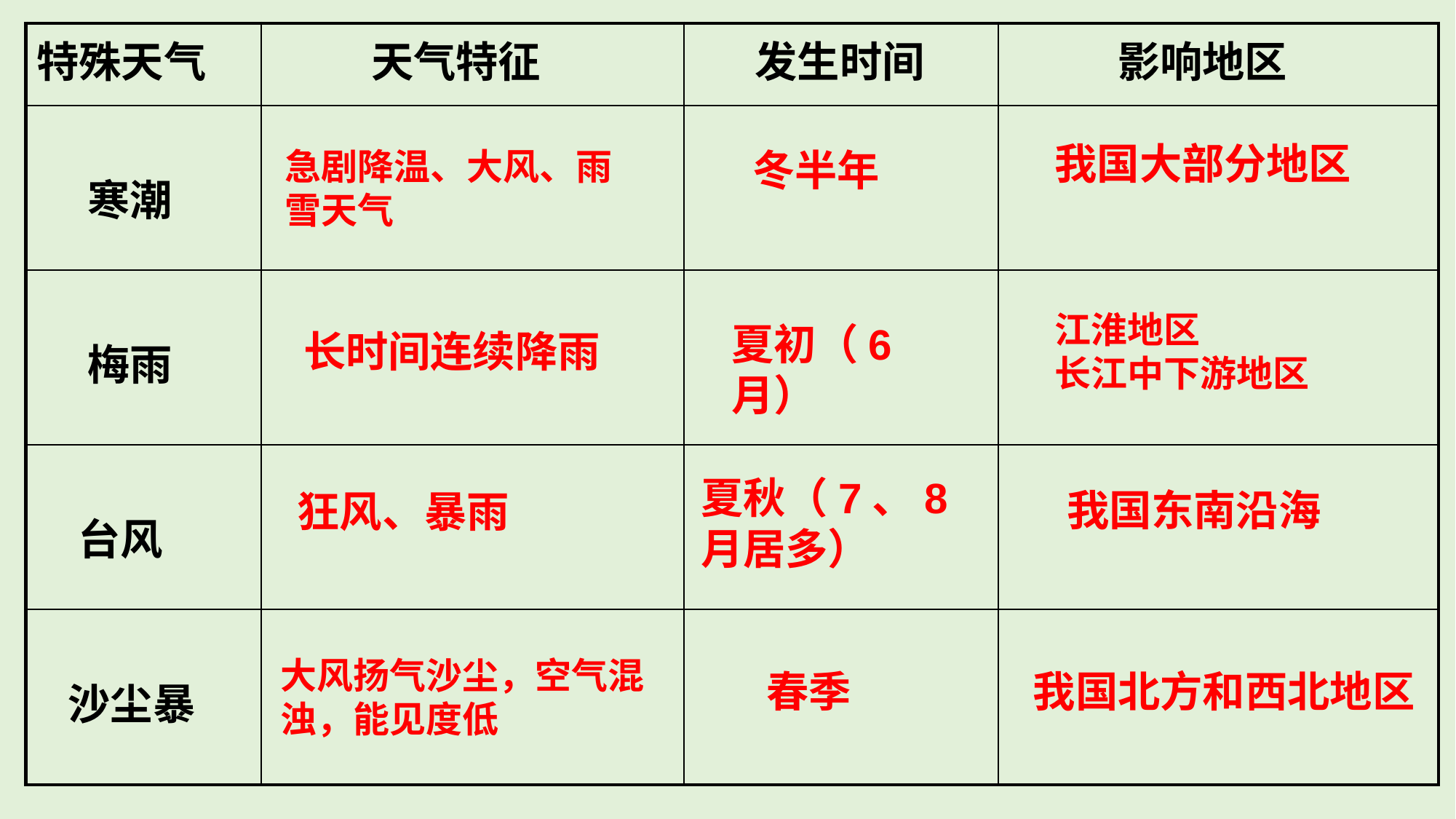

| 特殊天气 | 天气特征 | 发生时间 | 影响地区 |
| --- | --- | --- | --- |
| 寒潮 |  |  |  |
| 梅雨 |  |  |  |
| 台风 |  |  |  |
| 沙尘暴 |  |  |  |
我国大部分地区
急剧降温、大风、雨雪天气
冬半年
江淮地区
长江中下游地区
夏初（6月）
长时间连续降雨
夏秋（7、8月居多）
我国东南沿海
狂风、暴雨
大风扬气沙尘，空气混浊，能见度低
春季
我国北方和西北地区